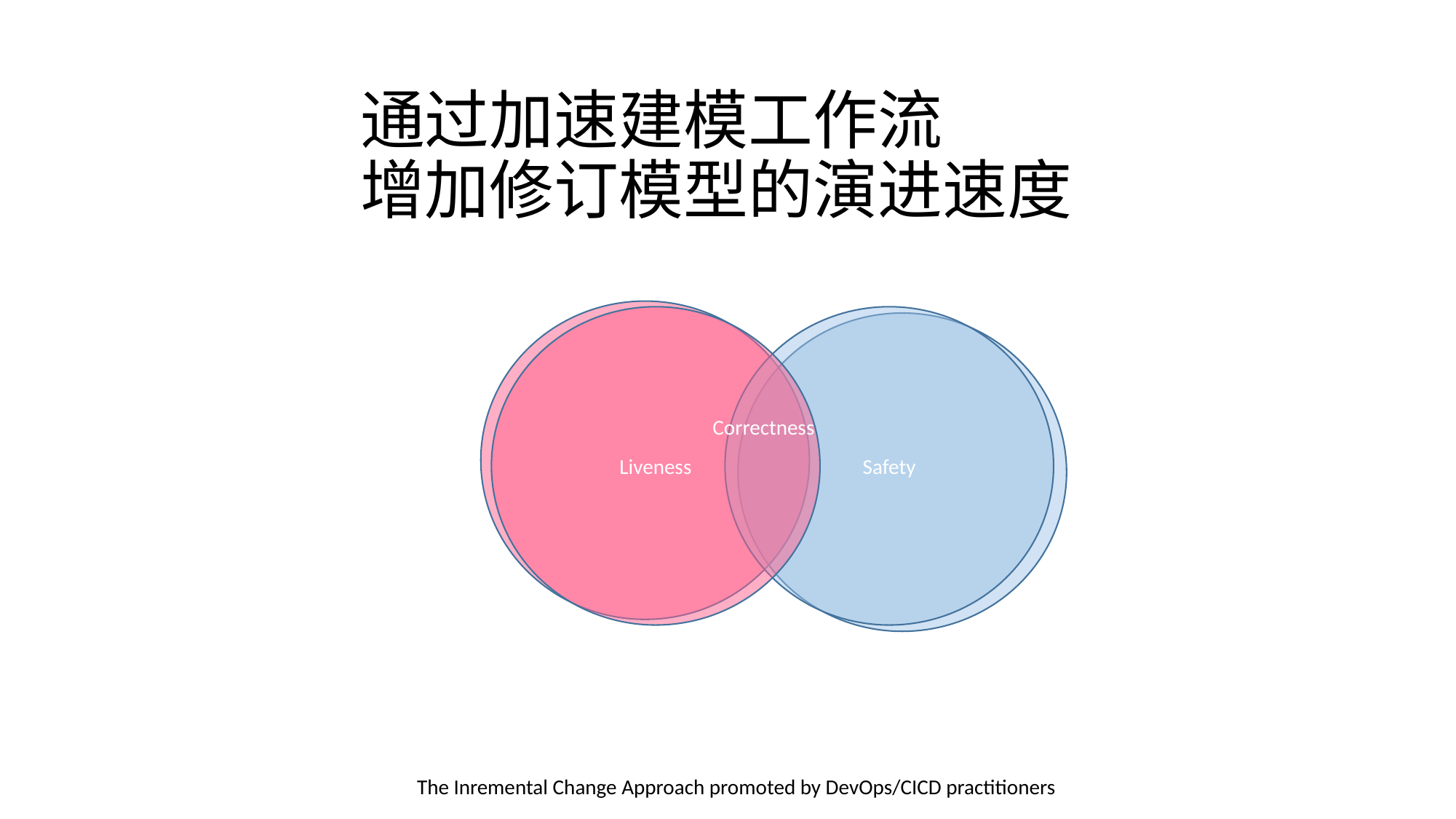

# 通过加速建模工作流 增加修订模型的演进速度

Liveness
Safety

Correctness
The Inremental Change Approach promoted by DevOps/CICD practitioners